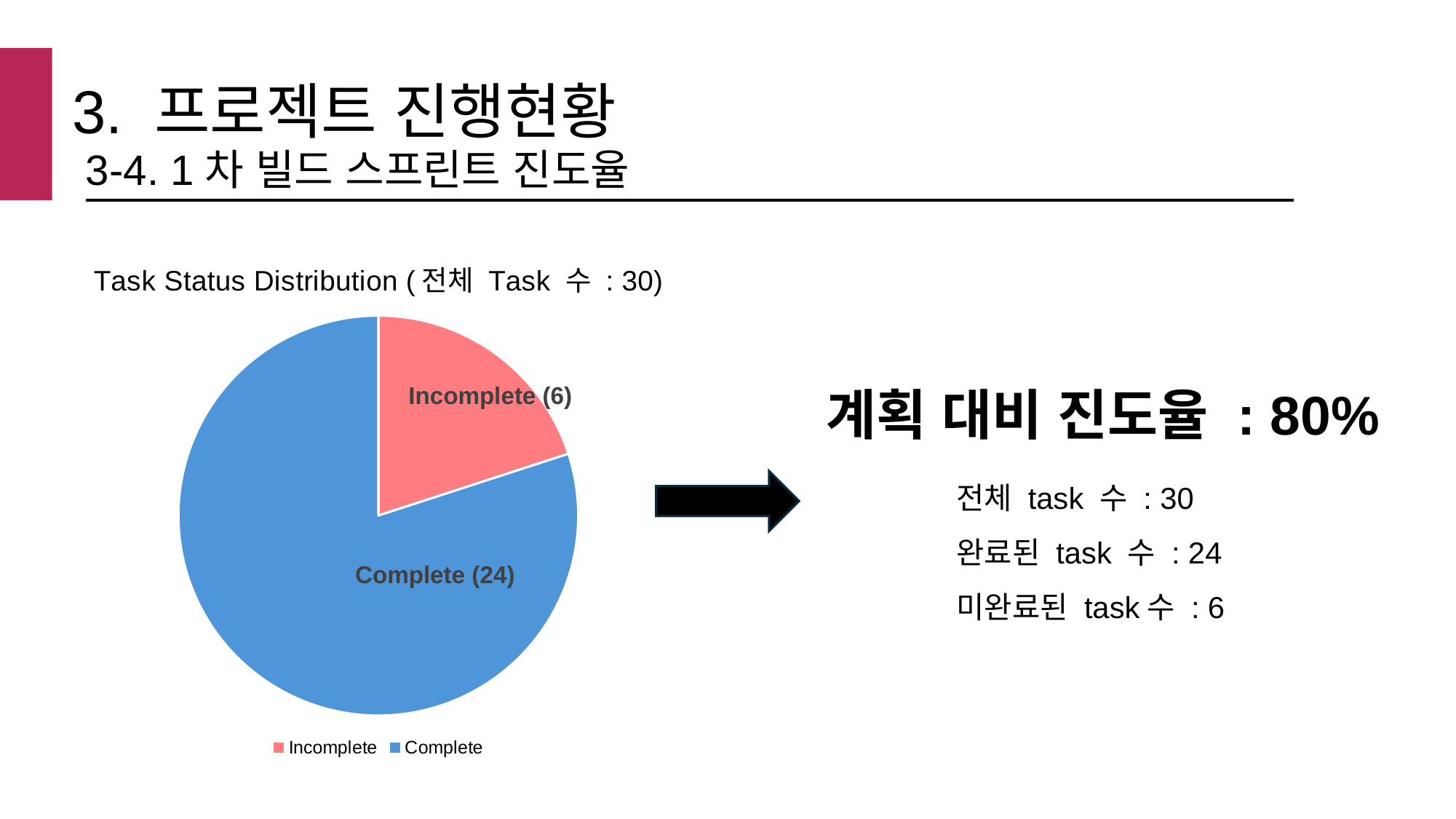

3. 프로젝트 진행현황
3-4. 1차 빌드 스프린트 진도율

### Chart: Task Status Distribution (전체 Task 수 : 30)

| Category | 진도율 |
|---|---|
| Incomplete | 20.0 |
| Complete | 80.0 |
 계획 대비 진도율 : 80%
Incomplete (6)
전체 task 수 : 30
완료된 task 수 : 24
미완료된 task수 : 6

Complete (24)